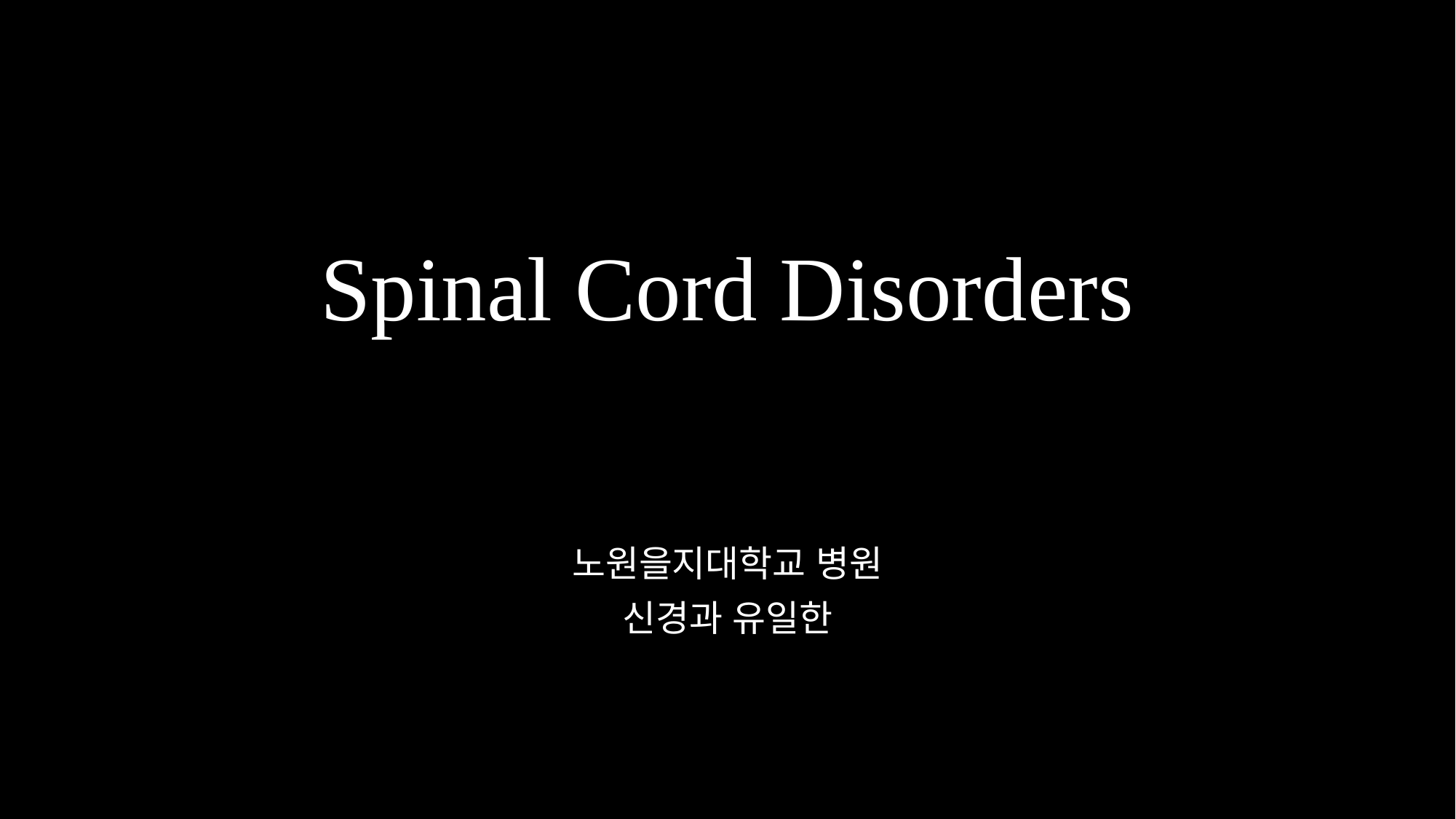

# Spinal Cord Disorders
노원을지대학교 병원
신경과 유일한